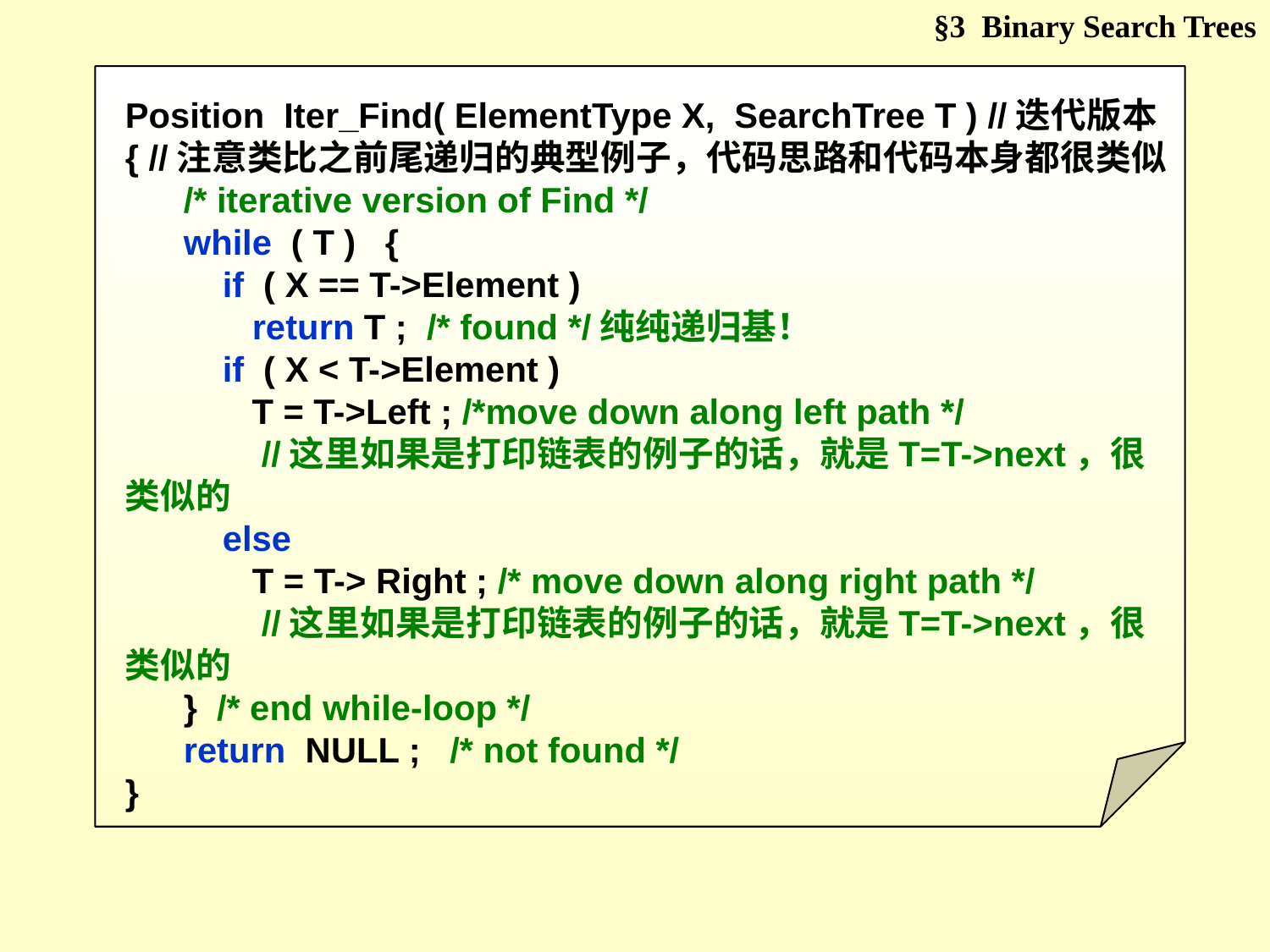

§3  Binary Search Trees
Position  Iter_Find( ElementType X,  SearchTree T ) //迭代版本
{ //注意类比之前尾递归的典型例子，代码思路和代码本身都很类似
      /* iterative version of Find */
      while  ( T )   {
          if  ( X == T->Element )
	return T ;  /* found */纯纯递归基！
          if  ( X < T->Element )
             T = T->Left ; /*move down along left path */
              //这里如果是打印链表的例子的话，就是T=T->next，很类似的
          else
 	T = T-> Right ; /* move down along right path */
              //这里如果是打印链表的例子的话，就是T=T->next，很类似的
      }  /* end while-loop */
      return  NULL ;   /* not found */
}